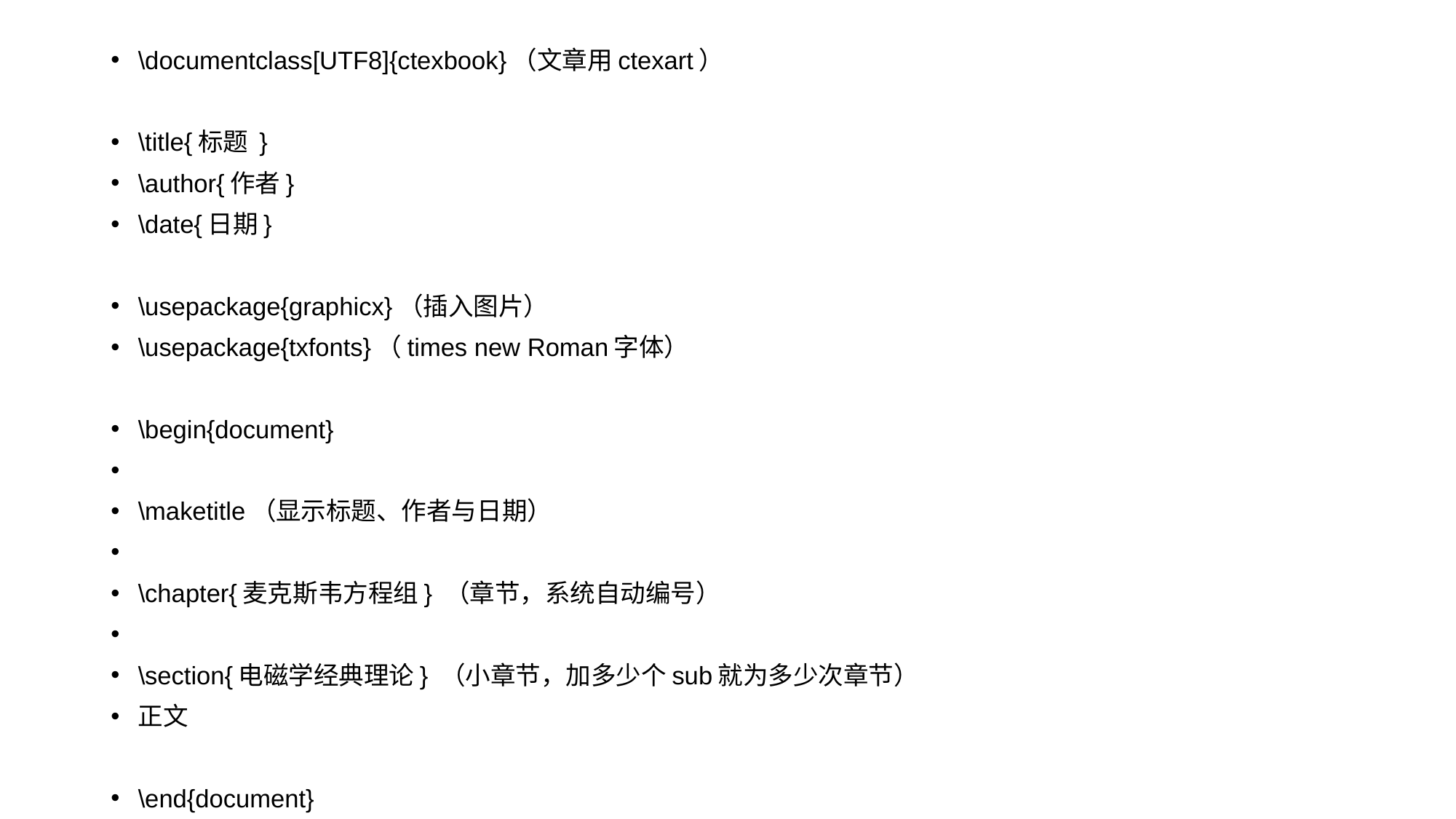

\documentclass[UTF8]{ctexbook}（文章用ctexart）

\title{标题 }
\author{作者}
\date{日期}

\usepackage{graphicx}（插入图片）
\usepackage{txfonts}（times new Roman字体）

\begin{document}

\maketitle（显示标题、作者与日期）

\chapter{麦克斯韦方程组} （章节，系统自动编号）

\section{电磁学经典理论} （小章节，加多少个sub就为多少次章节）
正文

\end{document}